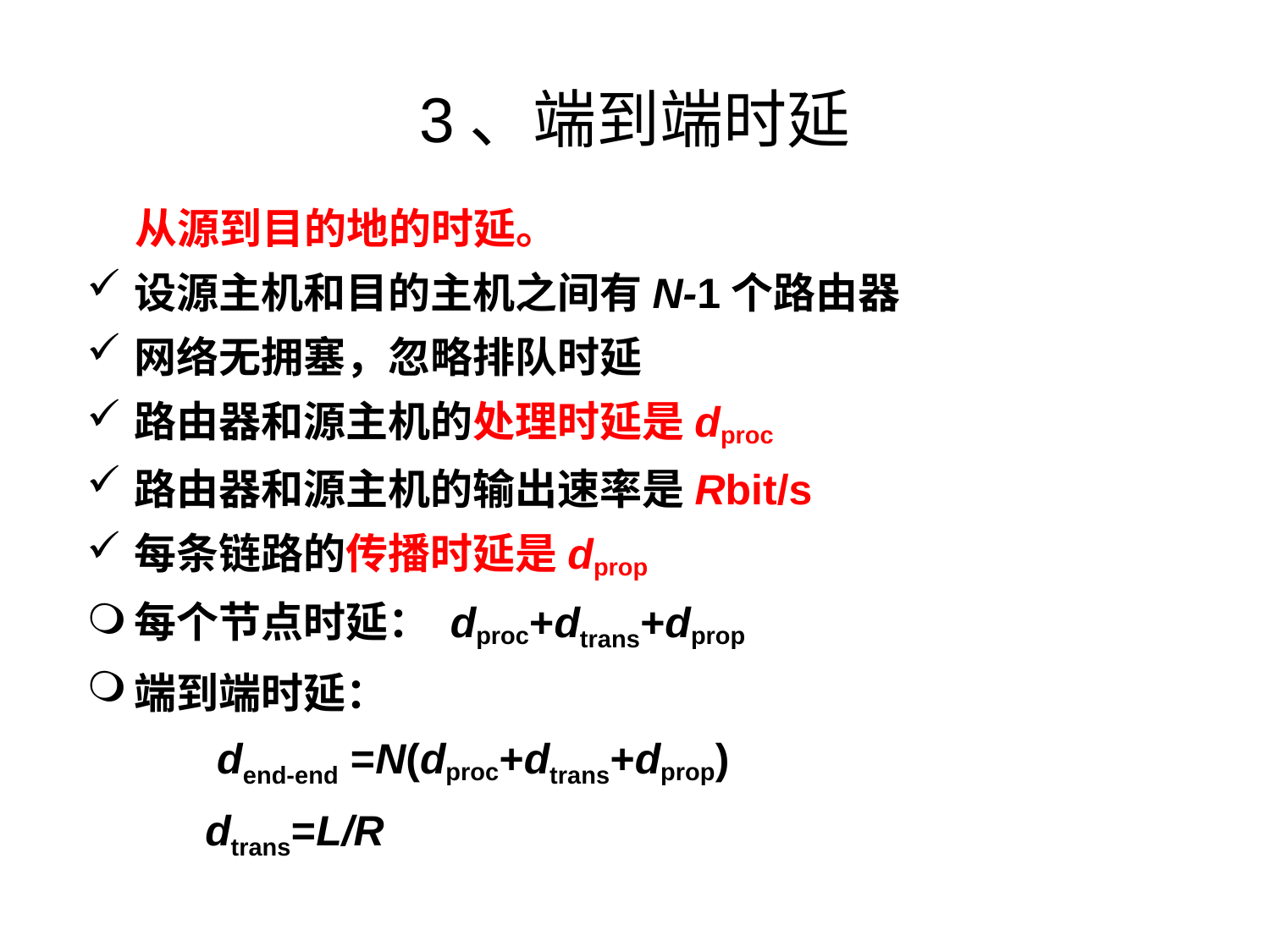

# 3、端到端时延
    从源到目的地的时延。
设源主机和目的主机之间有N-1个路由器
网络无拥塞，忽略排队时延
路由器和源主机的处理时延是dproc
路由器和源主机的输出速率是Rbit/s
每条链路的传播时延是dprop
每个节点时延： dproc+dtrans+dprop
端到端时延：
           dend-end =N(dproc+dtrans+dprop)
          dtrans=L/R
68